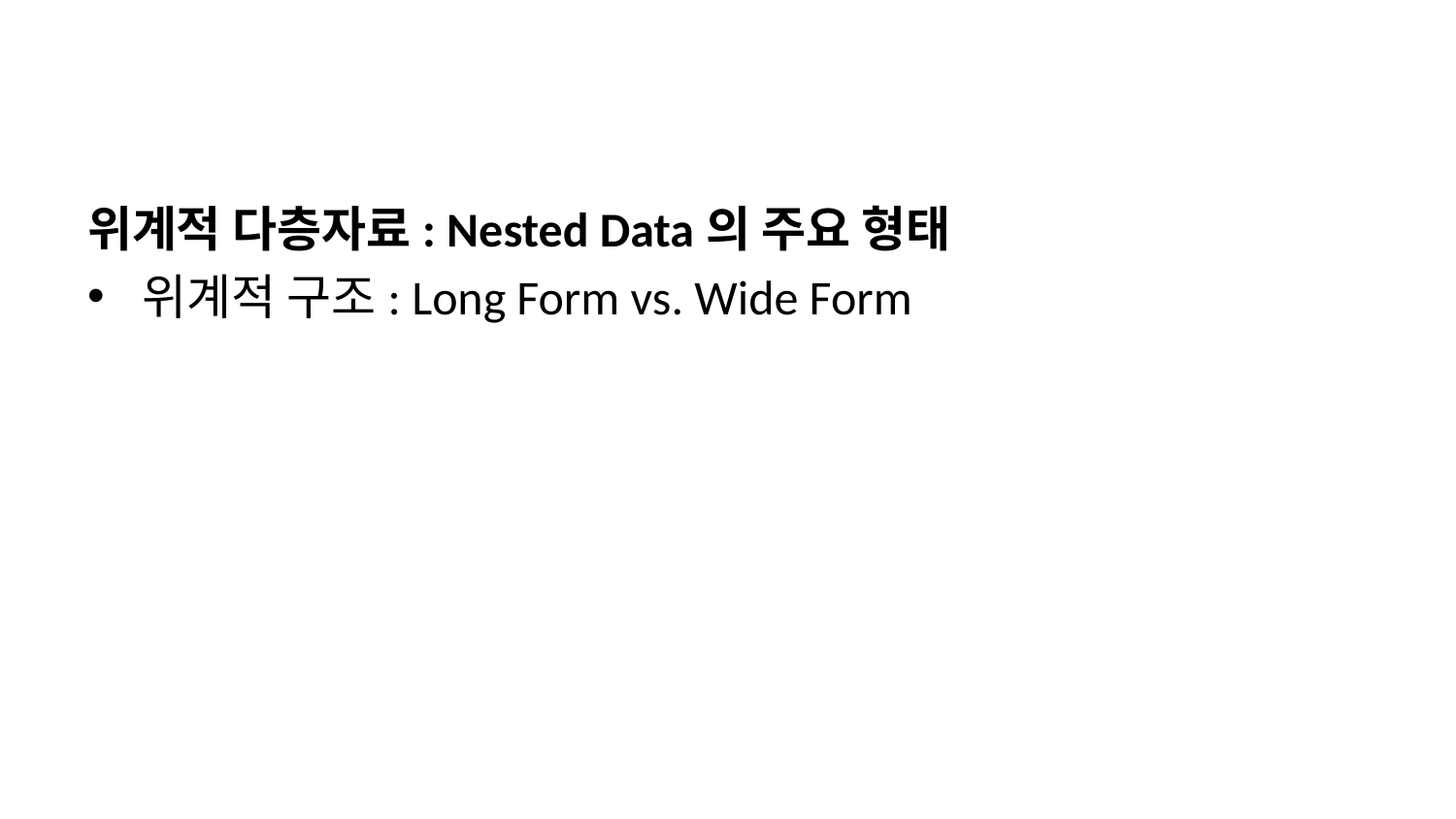

위계적 다층자료: Nested Data의 주요 형태
위계적 구조: Long Form vs. Wide Form